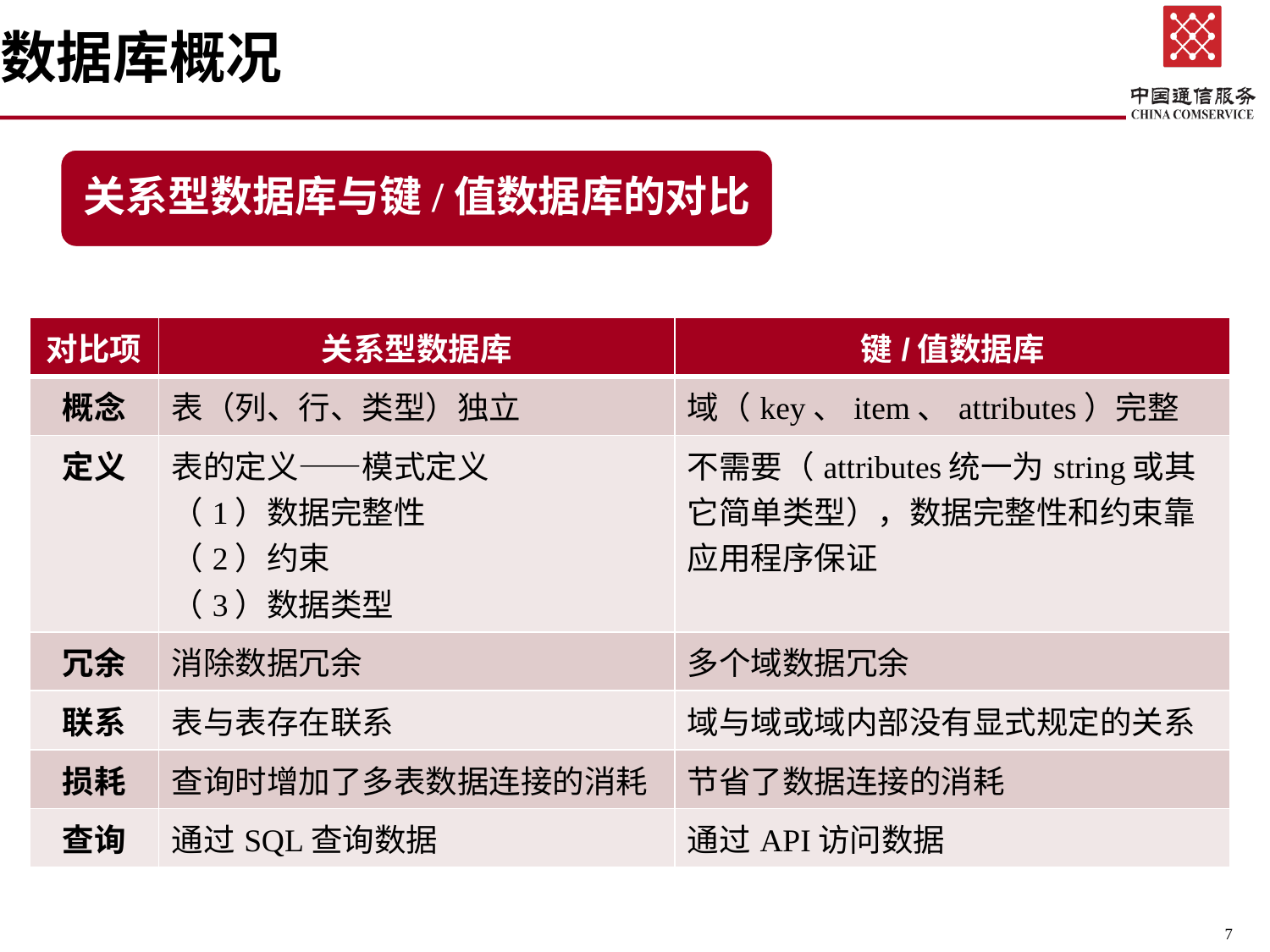

# 数据库概况

关系型数据库与键/值数据库的对比
| 对比项 | 关系型数据库 | 键/值数据库 |
| --- | --- | --- |
| 概念 | 表（列、行、类型）独立 | 域（key、item、attributes）完整 |
| 定义 | 表的定义——模式定义 （1）数据完整性 （2）约束 （3）数据类型 | 不需要（attributes统一为string或其它简单类型），数据完整性和约束靠应用程序保证 |
| 冗余 | 消除数据冗余 | 多个域数据冗余 |
| 联系 | 表与表存在联系 | 域与域或域内部没有显式规定的关系 |
| 损耗 | 查询时增加了多表数据连接的消耗 | 节省了数据连接的消耗 |
| 查询 | 通过SQL查询数据 | 通过API访问数据 |